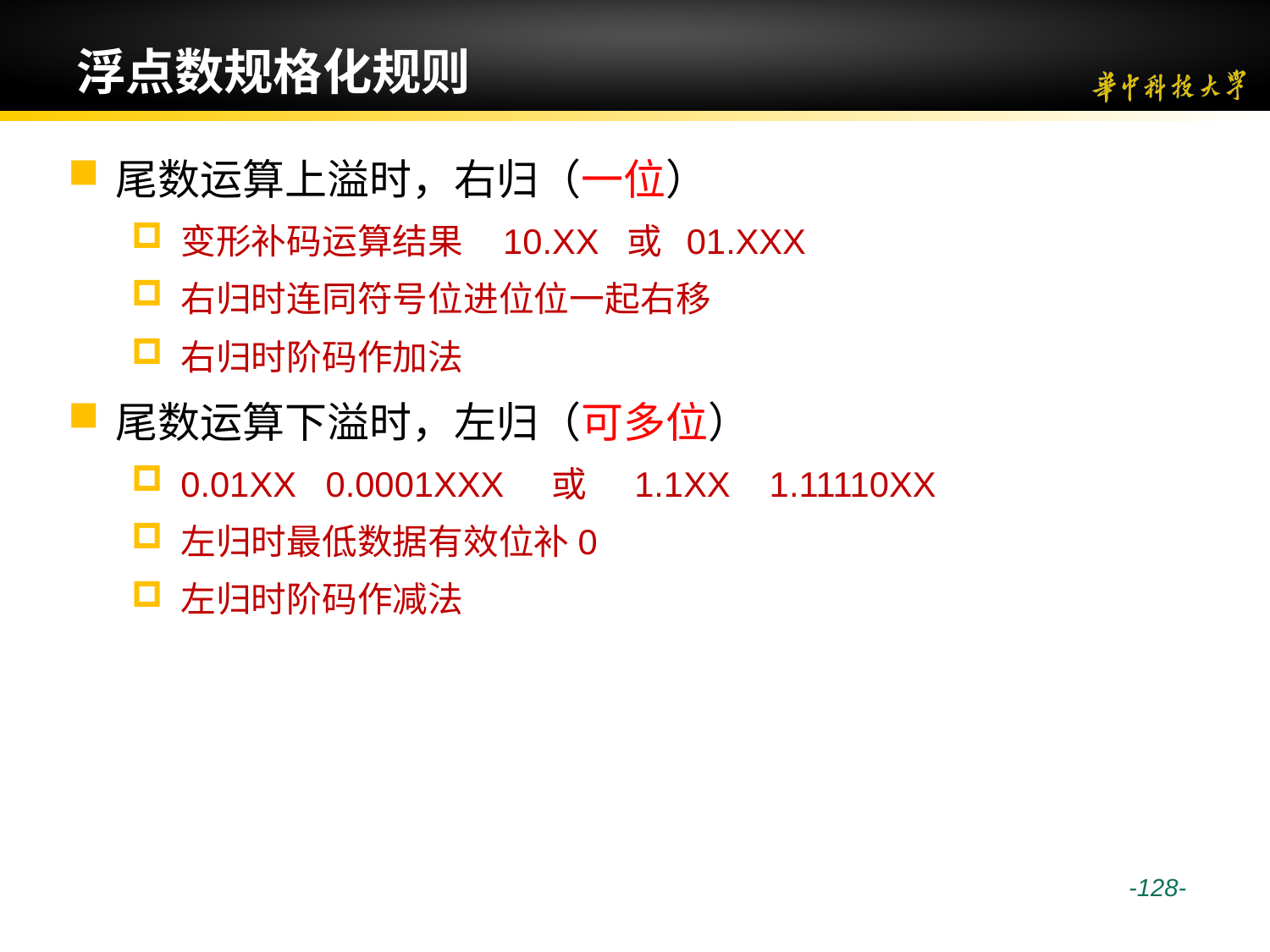

# 浮点数规格化规则
尾数运算上溢时，右归（一位）
变形补码运算结果    10.XX  或  01.XXX
右归时连同符号位进位位一起右移
右归时阶码作加法
尾数运算下溢时，左归（可多位）
0.01XX   0.0001XXX    或     1.1XX    1.11110XX
左归时最低数据有效位补0
左归时阶码作减法
 -128-